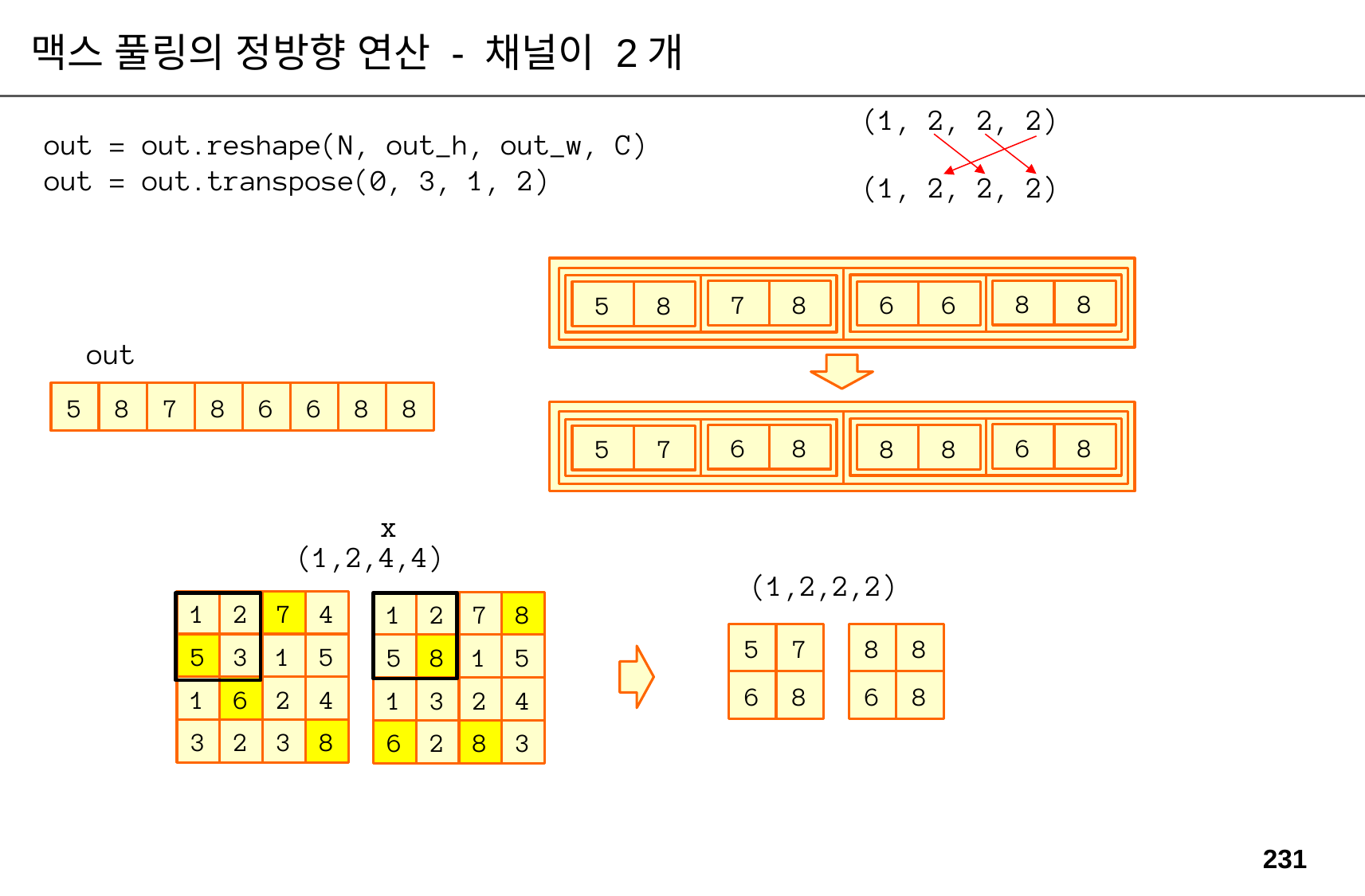

맥스 풀링의 정방향 연산 - 채널이 2개
(1, 2, 2, 2)
out = out.reshape(N, out_h, out_w, C)
out = out.transpose(0, 3, 1, 2)
(1, 2, 2, 2)

8
8
7
8
6
6
5
8
out

5
8
7
8
6
6
8
8

6
8
6
8
8
8
5
7
x
(1,2,4,4)
(1,2,2,2)
1
2
7
4
1
2
7
8

5
7
6
8
8
8
6
8
5
3
1
5
5
8
1
5

1
6
2
4
1
3
2
4
3
2
3
8
6
2
8
3